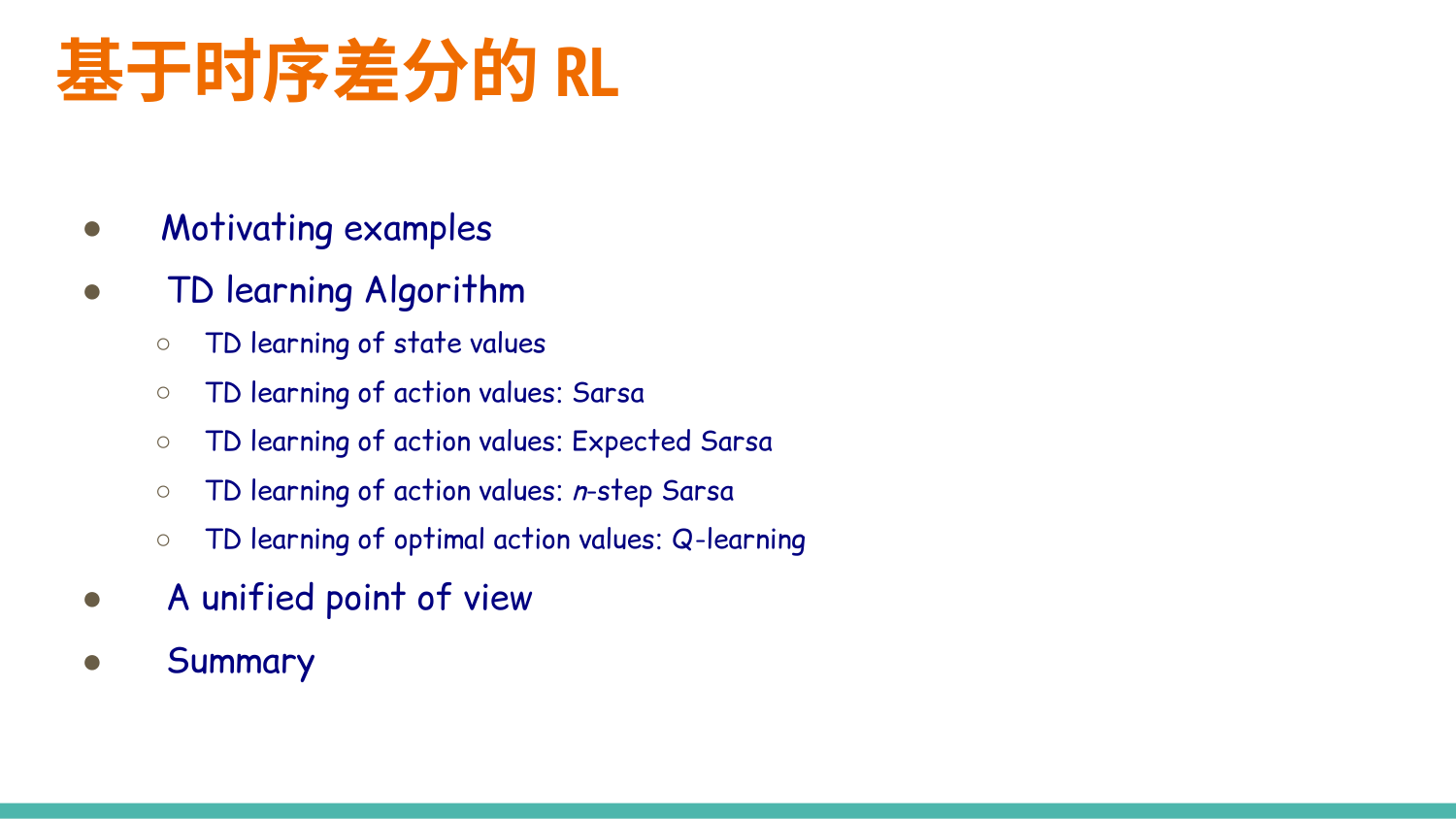

# 基于时序差分的RL
1 Motivating examples
2 TD learning Algorithm
TD learning of state values
TD learning of action values: Sarsa
TD learning of action values: Expected Sarsa
TD learning of action values: n-step Sarsa
TD learning of optimal action values: Q-learning
7 A unified point of view
8 Summary